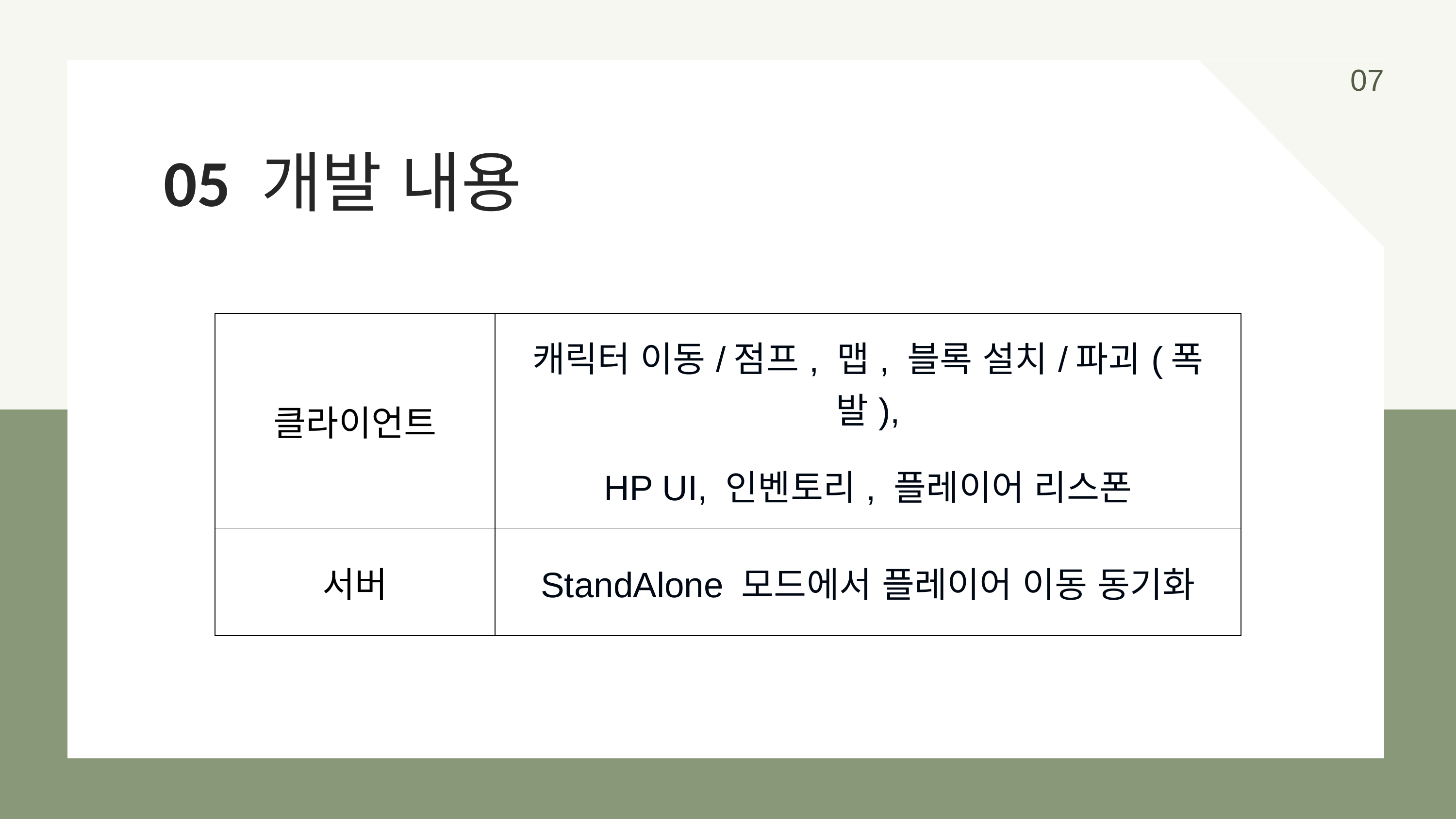

07
05 개발 내용
| 클라이언트 | 캐릭터 이동/점프, 맵, 블록 설치/파괴(폭발), HP UI, 인벤토리, 플레이어 리스폰 |
| --- | --- |
| 서버 | StandAlone 모드에서 플레이어 이동 동기화 |